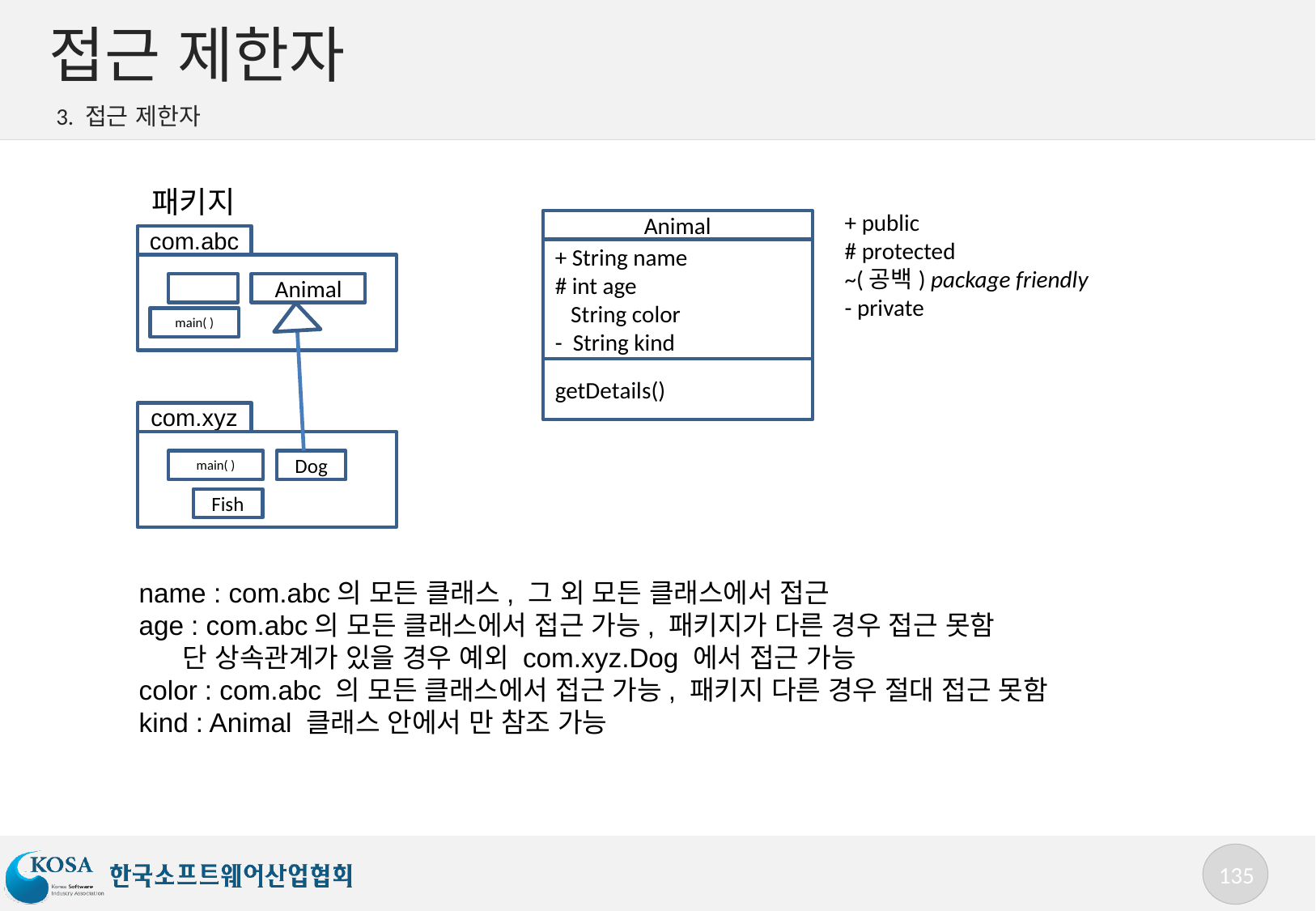

# 접근 제한자
3. 접근 제한자
패키지
+ public
# protected
~(공백) package friendly
- private
Animal
+ String name
# int age
   String color
-  String kind
getDetails()
com.abc

Animal
main( )

com.xyz

main( )
Dog
Fish
name : com.abc의 모든 클래스, 그 외 모든 클래스에서 접근
age : com.abc의 모든 클래스에서 접근 가능, 패키지가 다른 경우 접근 못함
     단 상속관계가 있을 경우 예외 com.xyz.Dog 에서 접근 가능
color : com.abc 의 모든 클래스에서 접근 가능, 패키지 다른 경우 절대 접근 못함
kind : Animal 클래스 안에서 만 참조 가능